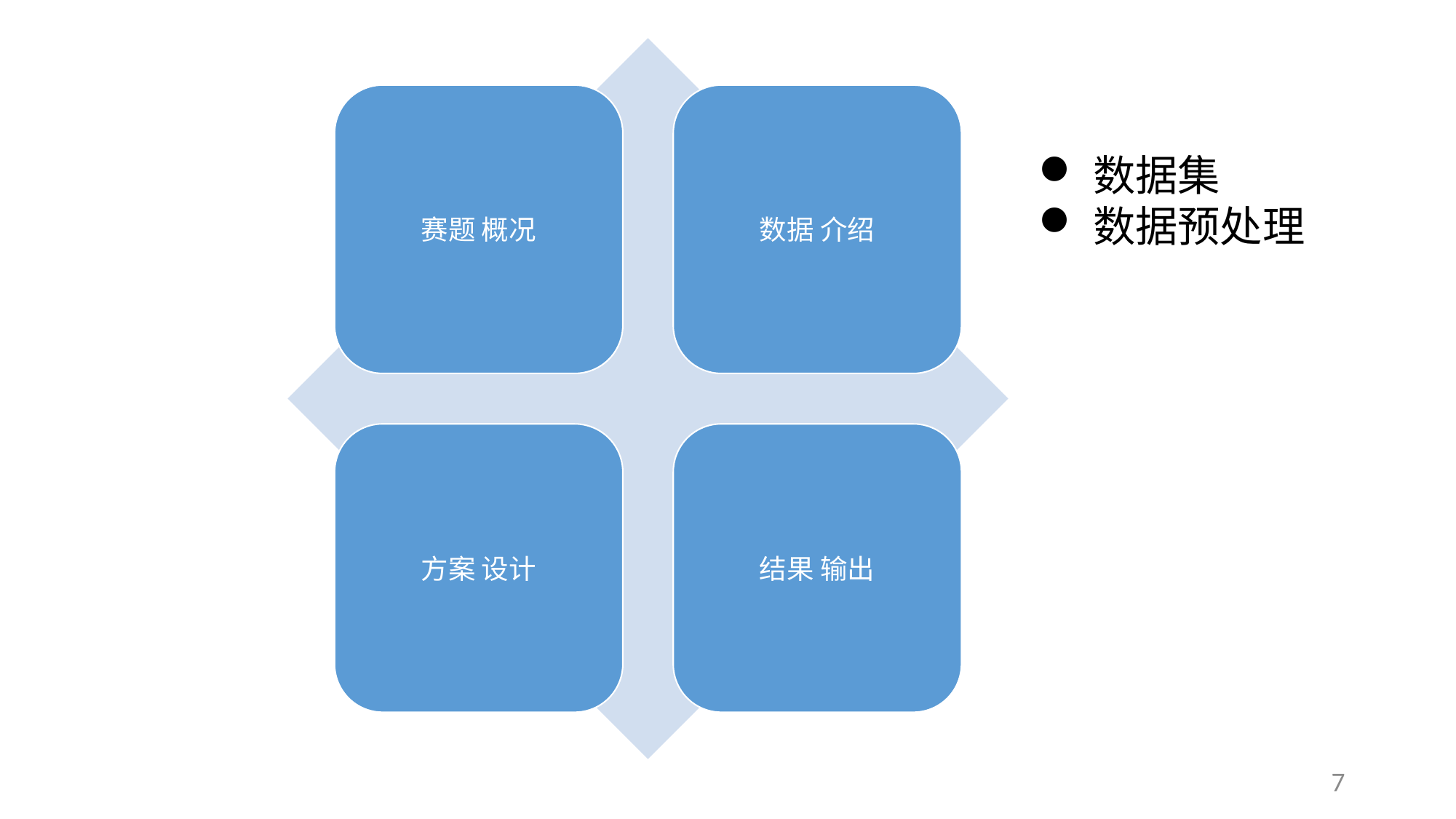

数据 介绍
方案 设计
结果 输出
赛题 概况
数据集
数据预处理
7